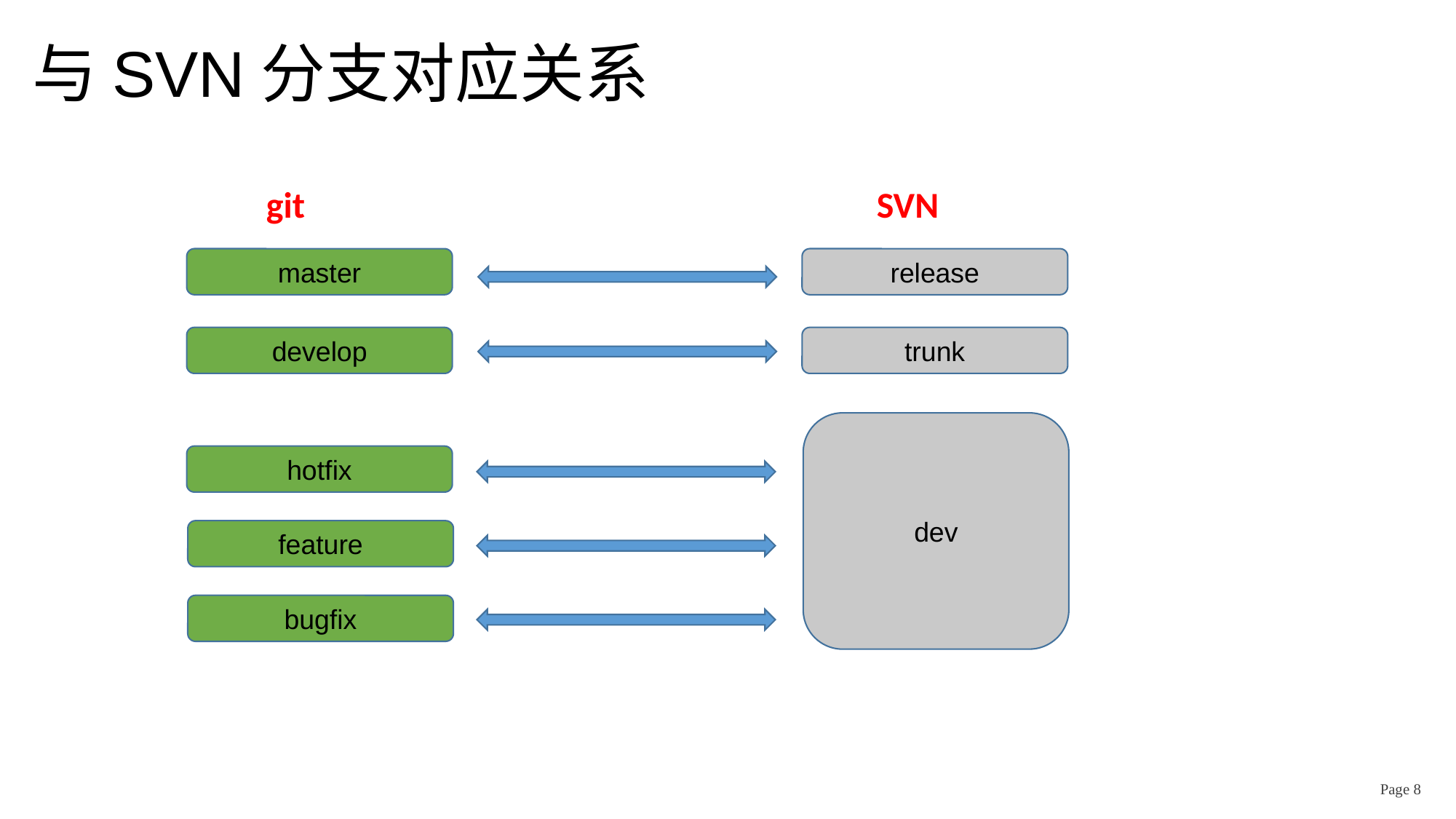

# 与SVN分支对应关系
SVN
git
master
release

develop
trunk

dev
hotfix

feature

bugfix